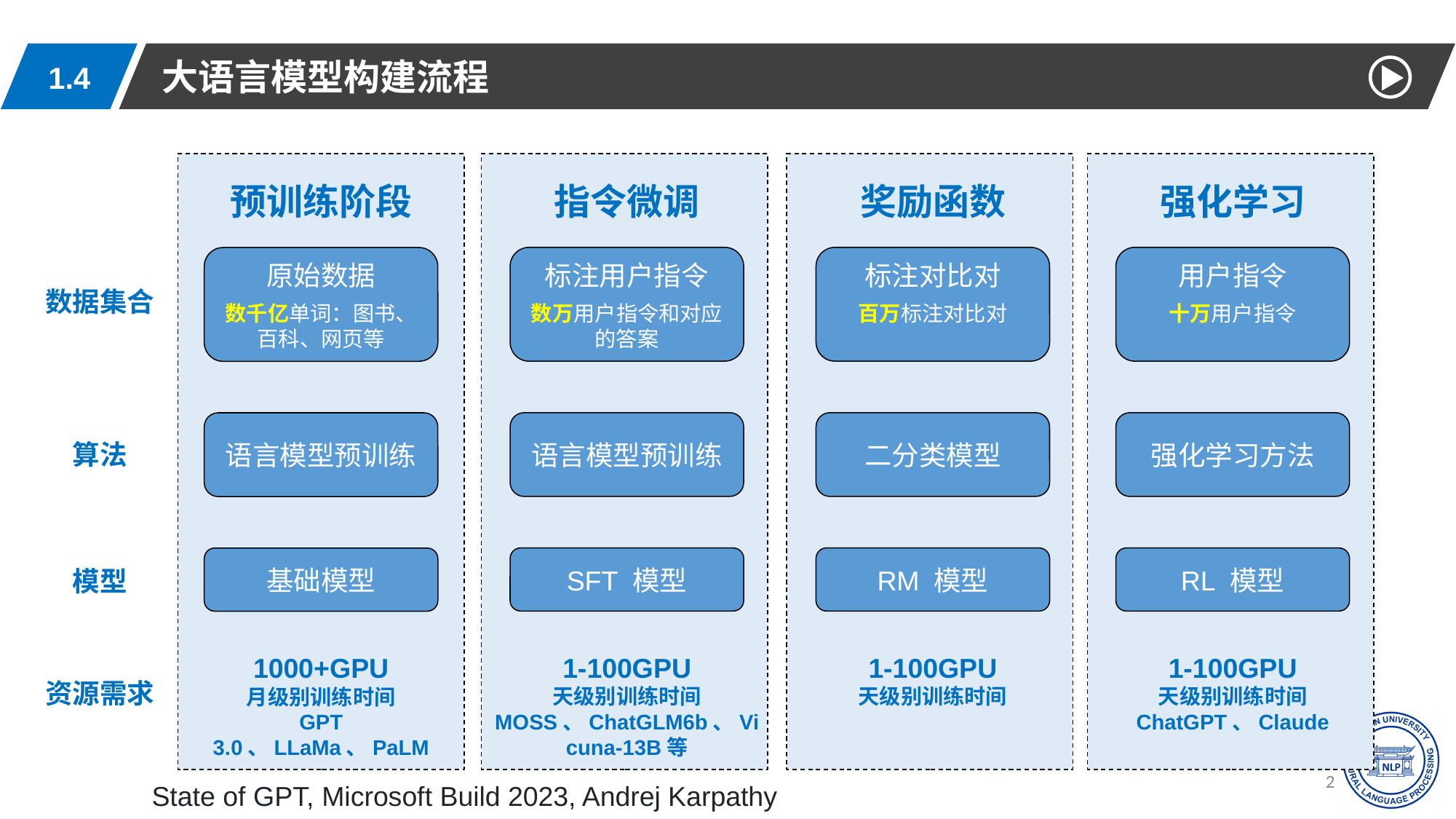

大语言模型构建流程
1.4

预训练阶段
指令微调
奖励函数
强化学习
标注用户指令
数万用户指令和对应的答案
标注对比对
百万标注对比对
用户指令
十万用户指令
原始数据
数千亿单词：图书、百科、网页等
数据集合
语言模型预训练
二分类模型
强化学习方法
语言模型预训练
算法
SFT 模型
RM 模型
RL 模型
基础模型
模型
1-100GPU
天级别训练时间
MOSS、ChatGLM6b、Vicuna-13B等
1-100GPU
天级别训练时间
1-100GPU
天级别训练时间
ChatGPT、Claude
1000+GPU
月级别训练时间
GPT 3.0、LLaMa、PaLM
资源需求
27
State of GPT, Microsoft Build 2023, Andrej Karpathy